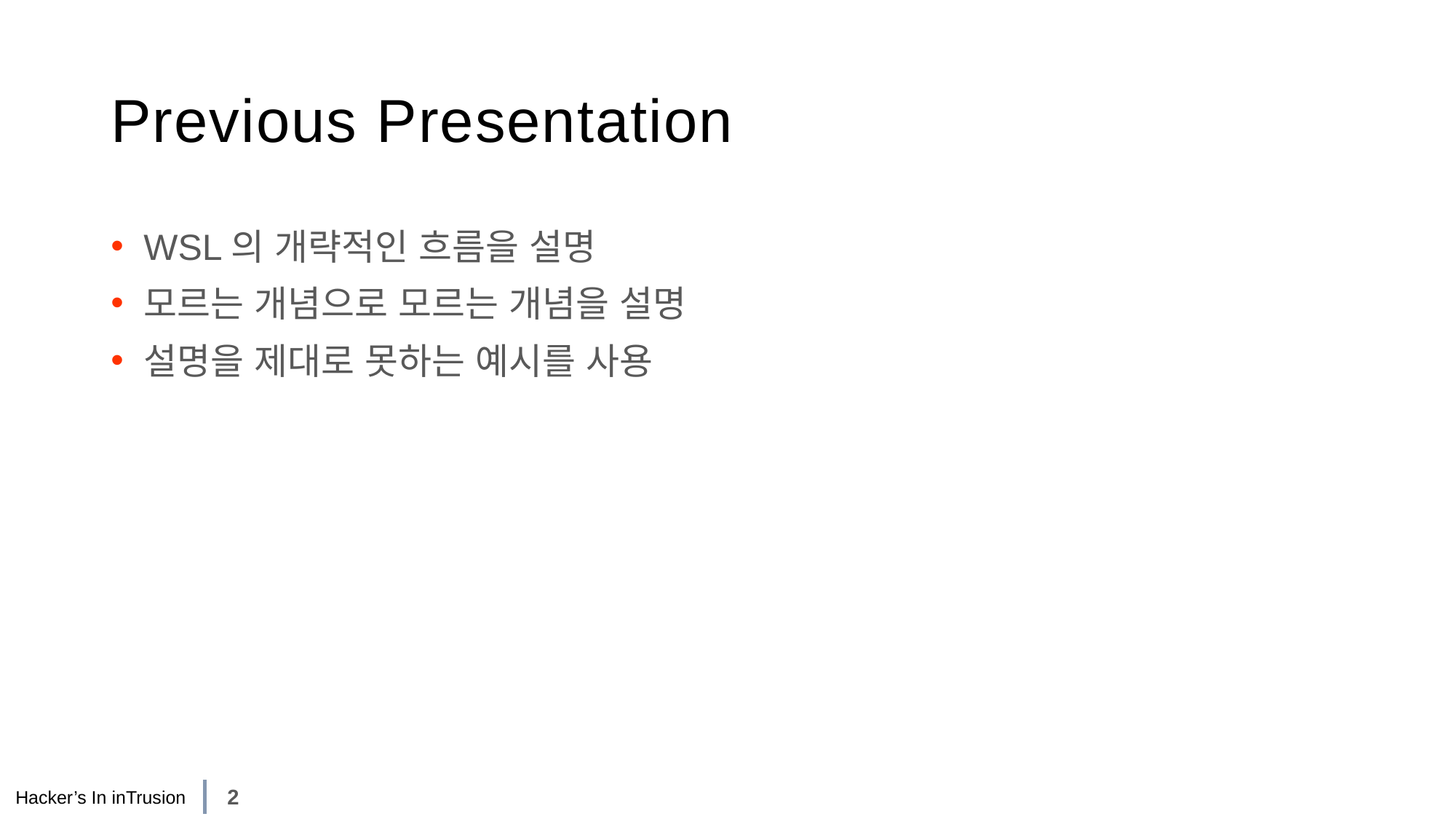

# Previous Presentation
WSL의 개략적인 흐름을 설명
모르는 개념으로 모르는 개념을 설명
설명을 제대로 못하는 예시를 사용